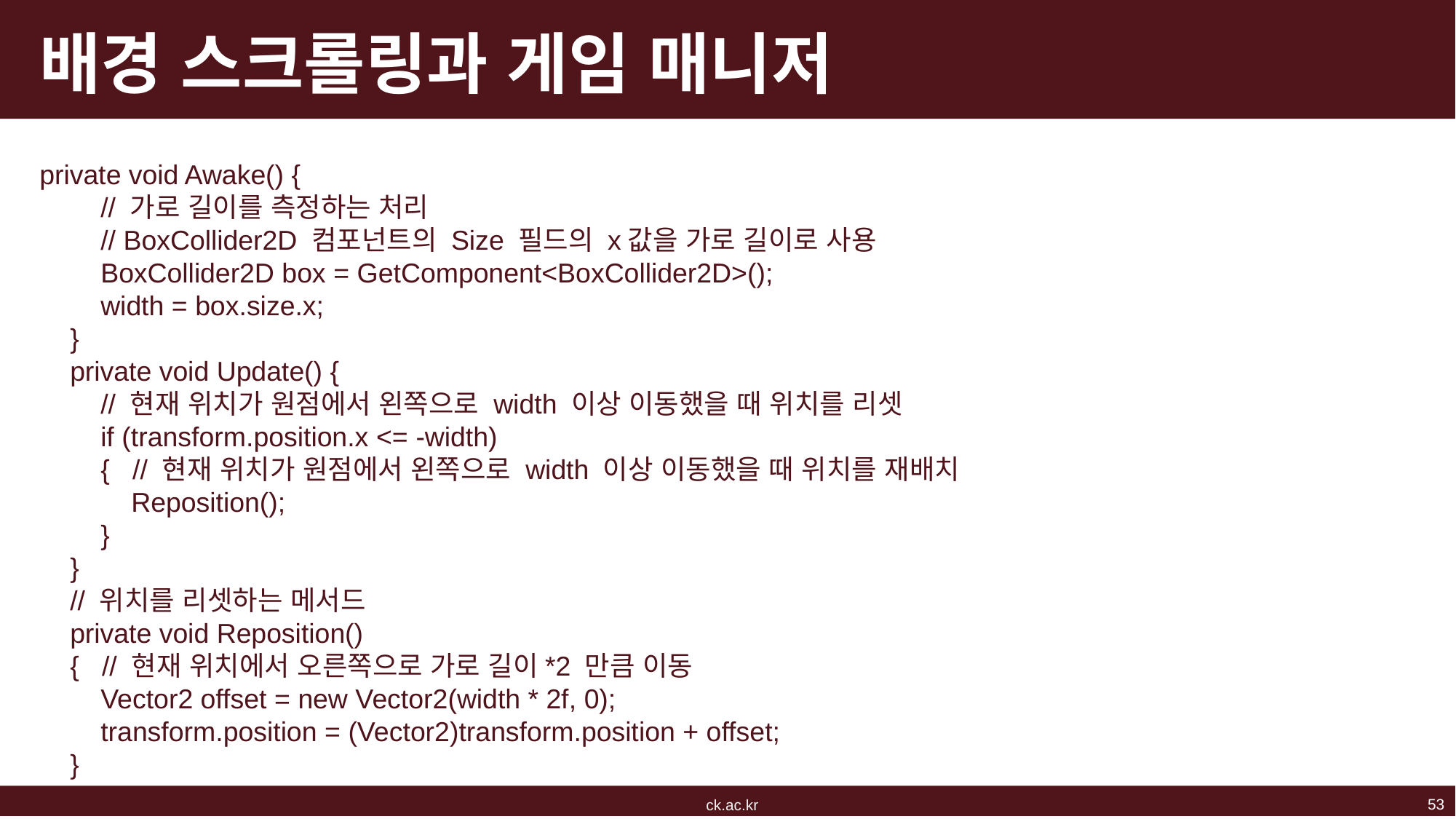

# 배경 스크롤링과 게임 매니저
private void Awake() {
        // 가로 길이를 측정하는 처리
        // BoxCollider2D 컴포넌트의 Size 필드의 x값을 가로 길이로 사용
        BoxCollider2D box = GetComponent<BoxCollider2D>();
        width = box.size.x;
    }
    private void Update() {
        // 현재 위치가 원점에서 왼쪽으로 width 이상 이동했을 때 위치를 리셋
        if (transform.position.x <= -width)
        {   // 현재 위치가 원점에서 왼쪽으로 width 이상 이동했을 때 위치를 재배치
            Reposition();
        }
    }
    // 위치를 리셋하는 메서드
    private void Reposition()
    {   // 현재 위치에서 오른쪽으로 가로 길이*2 만큼 이동
        Vector2 offset = new Vector2(width * 2f, 0);
        transform.position = (Vector2)transform.position + offset;
    }
53
ck.ac.kr